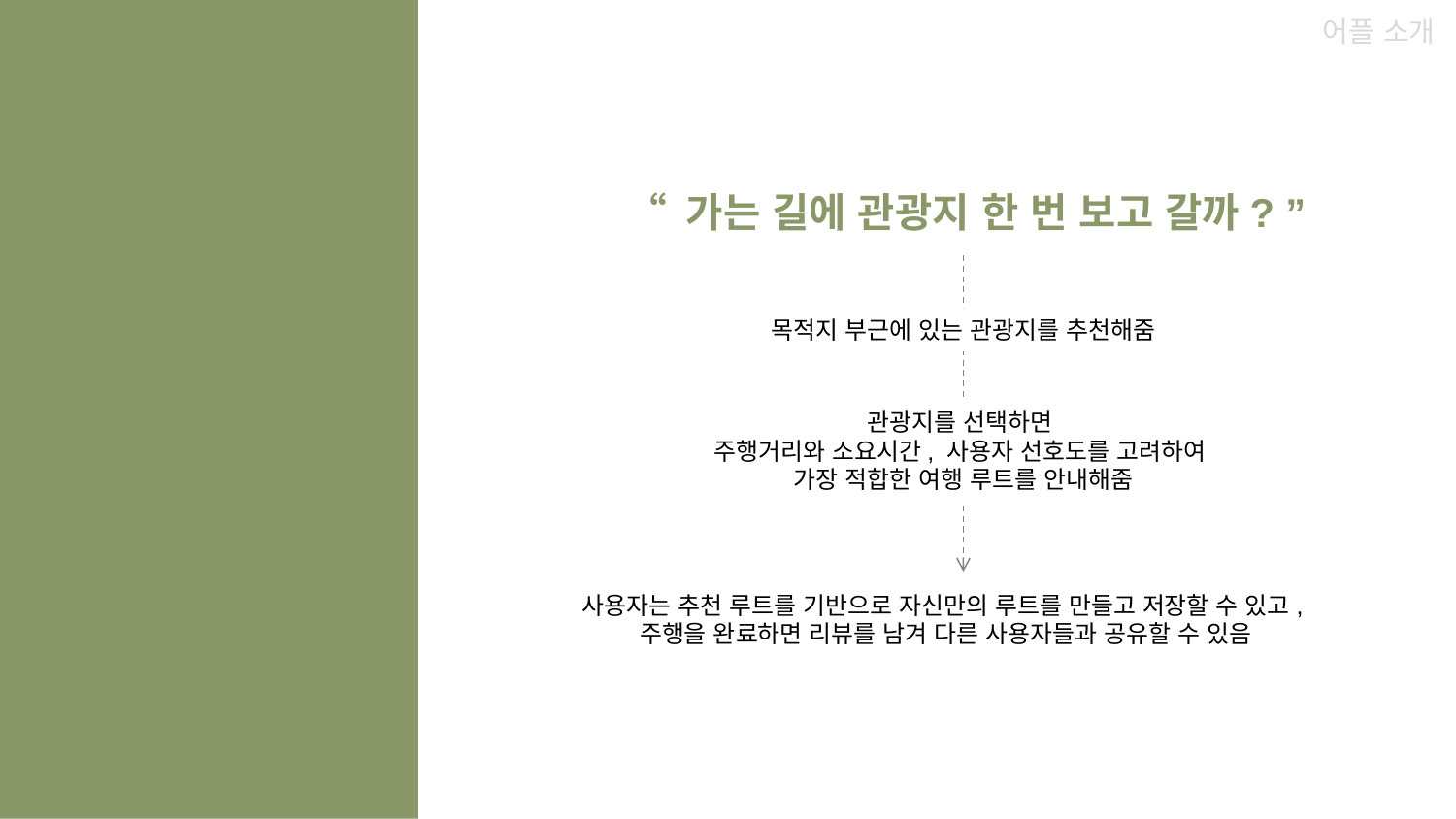

어플 소개
“ 가는 길에 관광지 한 번 보고 갈까? ”
목적지 부근에 있는 관광지를 추천해줌
관광지를 선택하면
주행거리와 소요시간, 사용자 선호도를 고려하여
가장 적합한 여행 루트를 안내해줌
사용자는 추천 루트를 기반으로 자신만의 루트를 만들고 저장할 수 있고,
주행을 완료하면 리뷰를 남겨 다른 사용자들과 공유할 수 있음